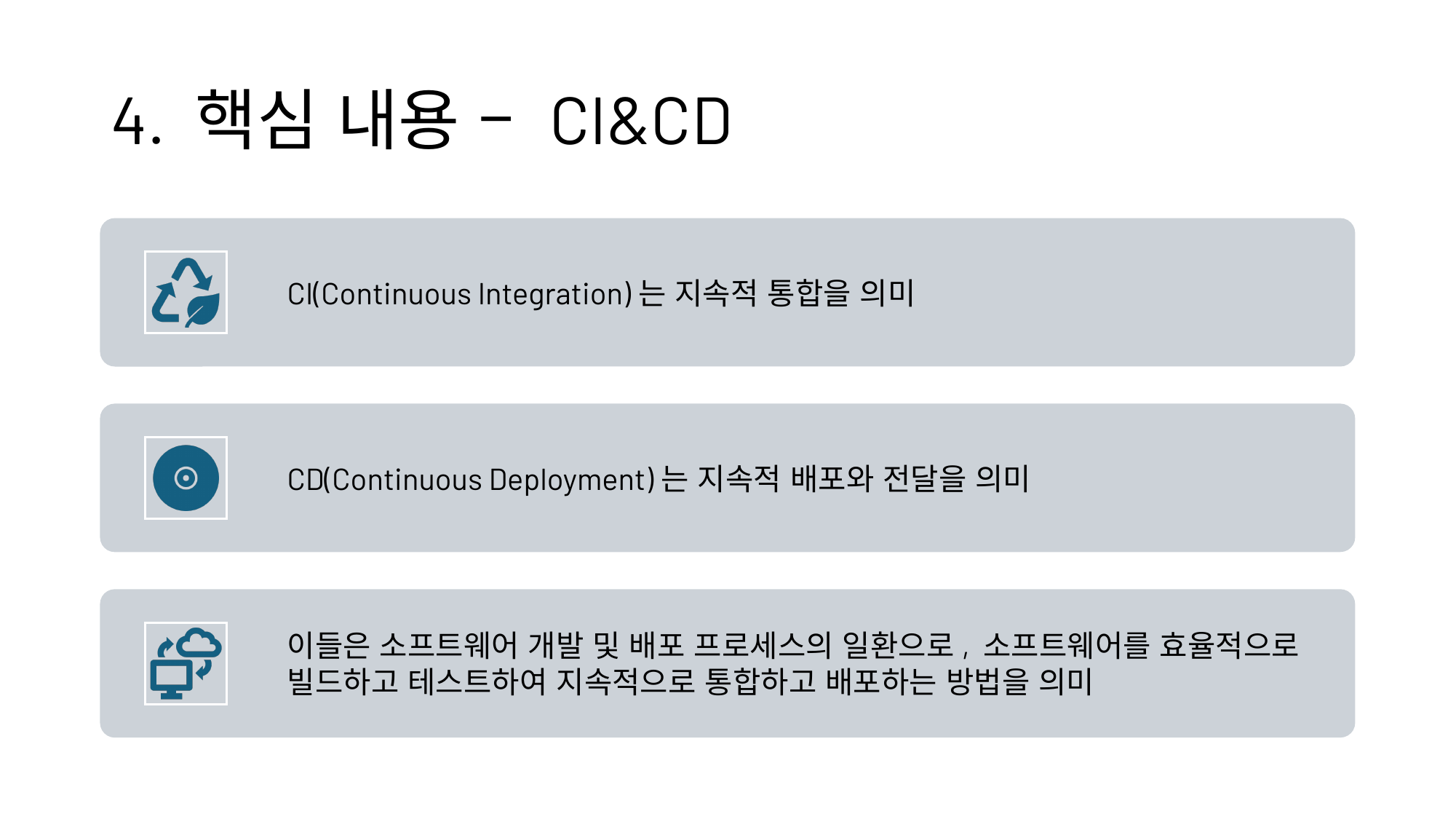

# 4. 핵심 내용 – CI&CD
CI(Continuous Integration)는 지속적 통합을 의미
CD(Continuous Deployment)는 지속적 배포와 전달을 의미
이들은 소프트웨어 개발 및 배포 프로세스의 일환으로, 소프트웨어를 효율적으로 빌드하고 테스트하여 지속적으로 통합하고 배포하는 방법을 의미